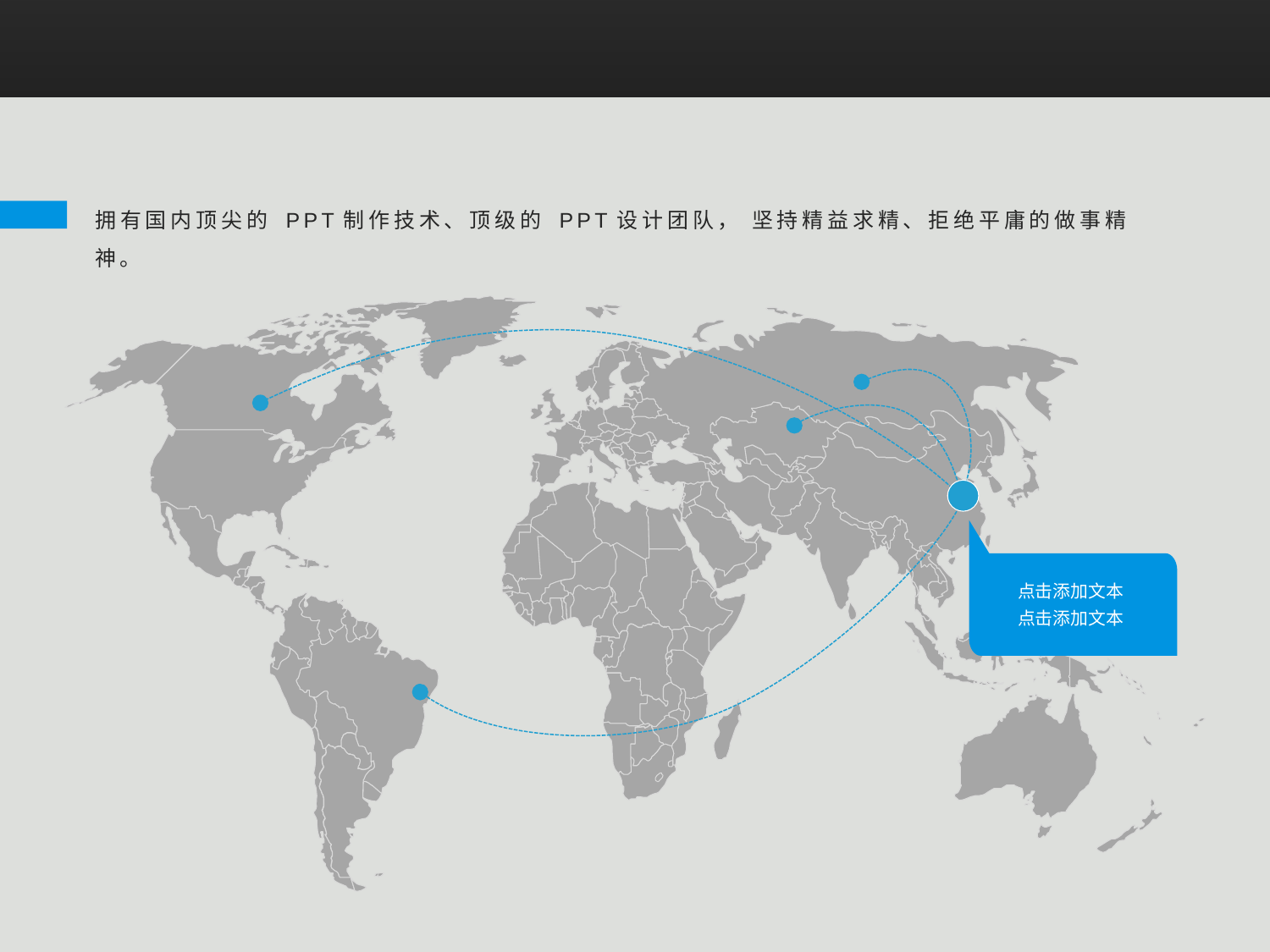

拥有国内顶尖的 PPT制作技术、顶级的 PPT设计团队， 坚持精益求精、拒绝平庸的做事精神。

点击添加文本
点击添加文本